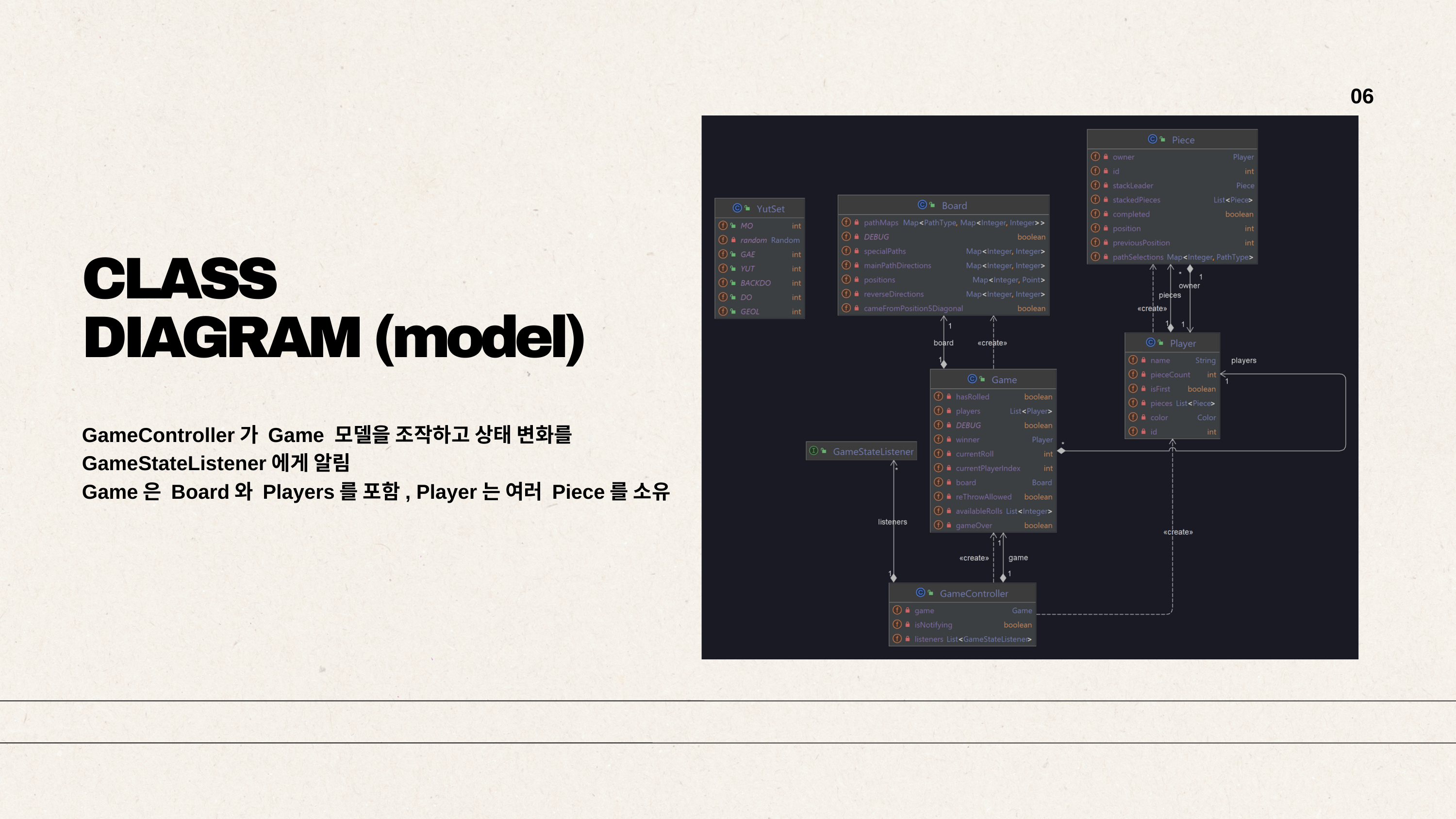

06

CLASS
DIAGRAM (model)
GameController가 Game 모델을 조작하고 상태 변화를 GameStateListener에게 알림
Game은 Board와 Players를 포함, Player는 여러 Piece를 소유